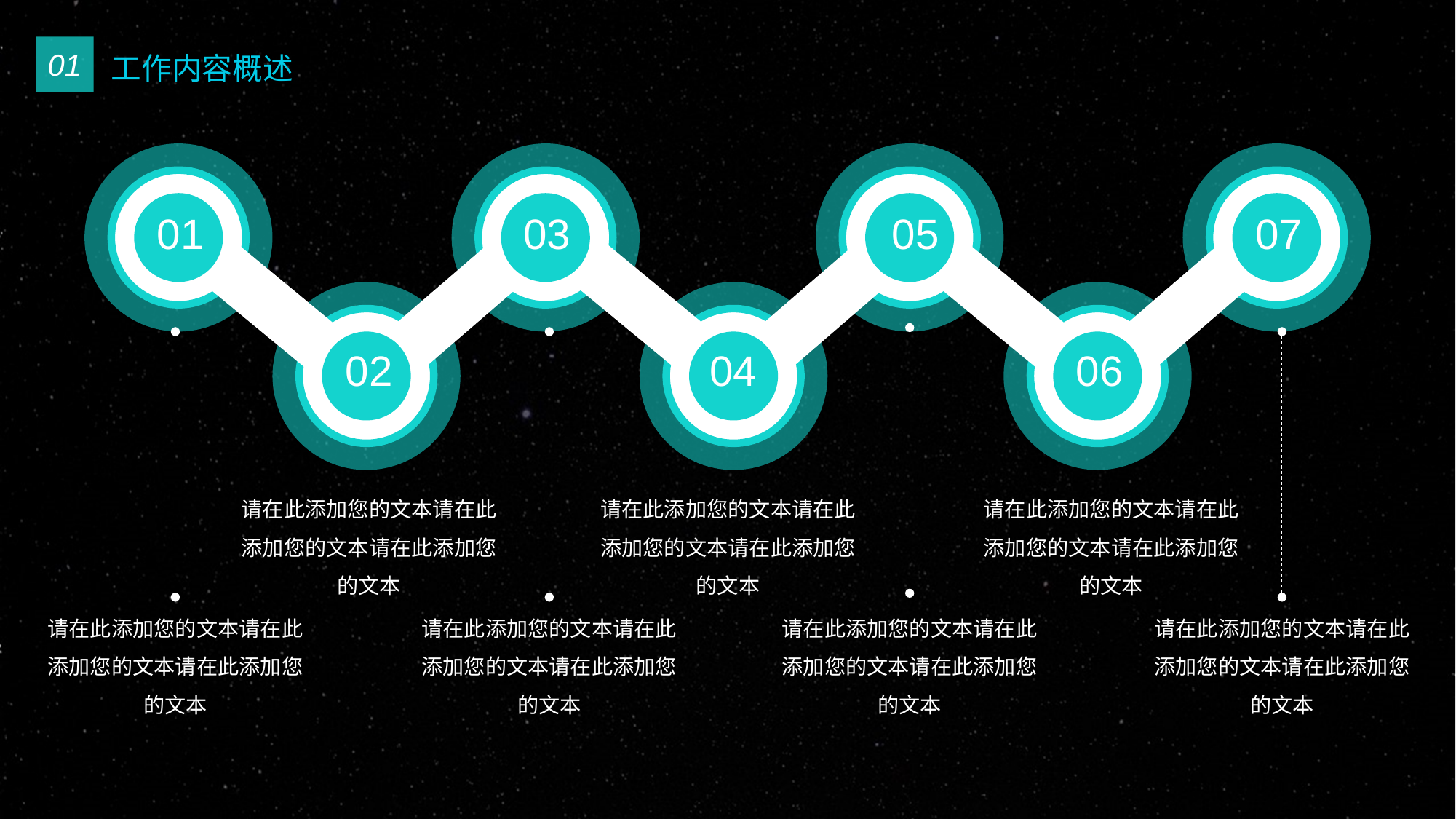

01
工作内容概述

01
03
05
07
02
04
06
请在此添加您的文本请在此添加您的文本请在此添加您的文本
请在此添加您的文本请在此添加您的文本请在此添加您的文本
请在此添加您的文本请在此添加您的文本请在此添加您的文本
请在此添加您的文本请在此添加您的文本请在此添加您的文本
请在此添加您的文本请在此添加您的文本请在此添加您的文本
请在此添加您的文本请在此添加您的文本请在此添加您的文本
请在此添加您的文本请在此添加您的文本请在此添加您的文本